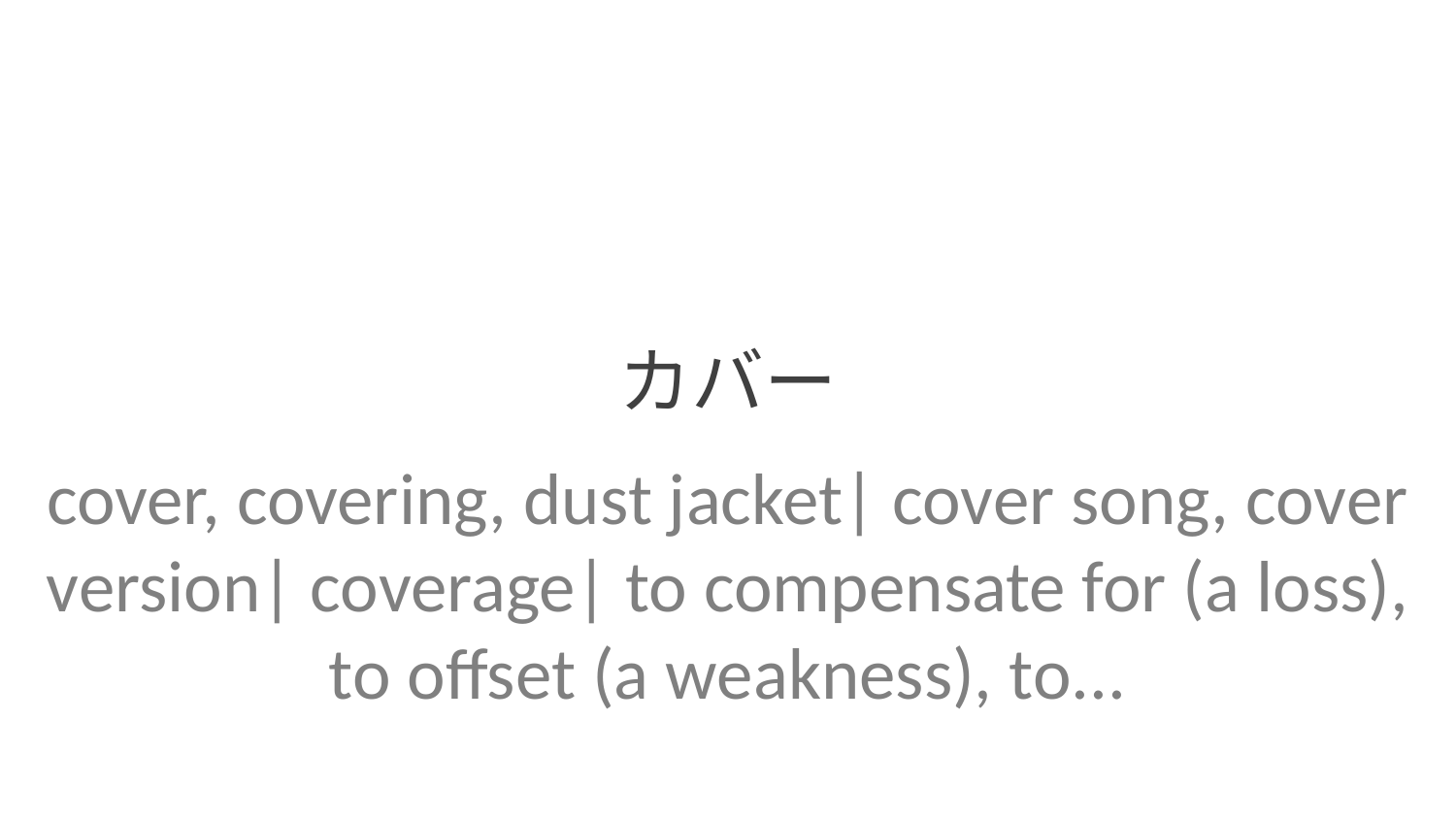

カバー
cover, covering, dust jacket| cover song, cover version| coverage| to compensate for (a loss), to offset (a weakness), to...